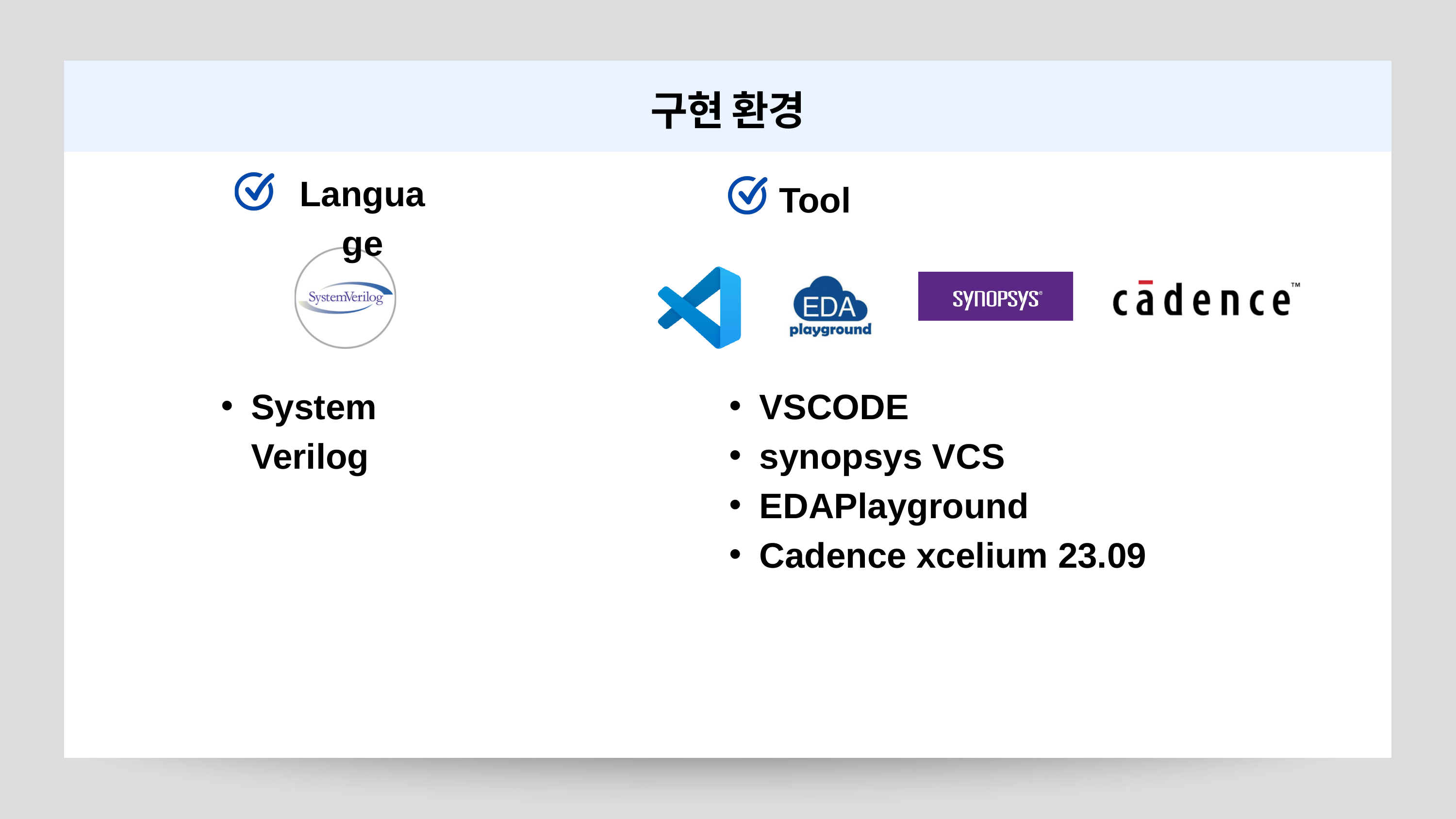

구현 환경
Language
Tool

System Verilog

VSCODE
synopsys VCS
EDAPlayground
Cadence xcelium 23.09